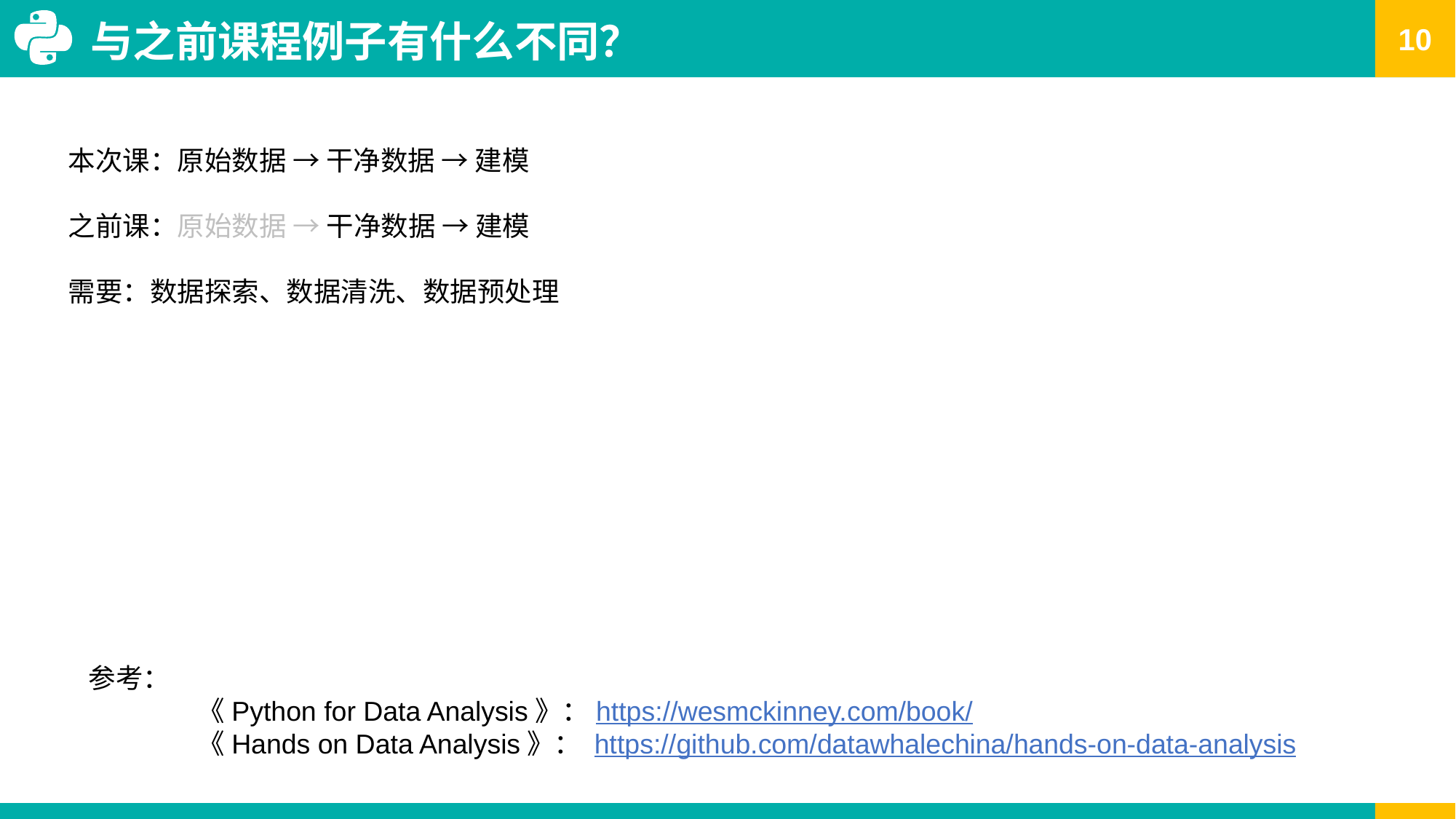

与之前课程例子有什么不同？
本次课：原始数据 → 干净数据 → 建模

之前课：原始数据 → 干净数据 → 建模

需要：数据探索、数据清洗、数据预处理
参考：
	《Python for Data Analysis》：https://wesmckinney.com/book/
	《Hands on Data Analysis》： https://github.com/datawhalechina/hands-on-data-analysis